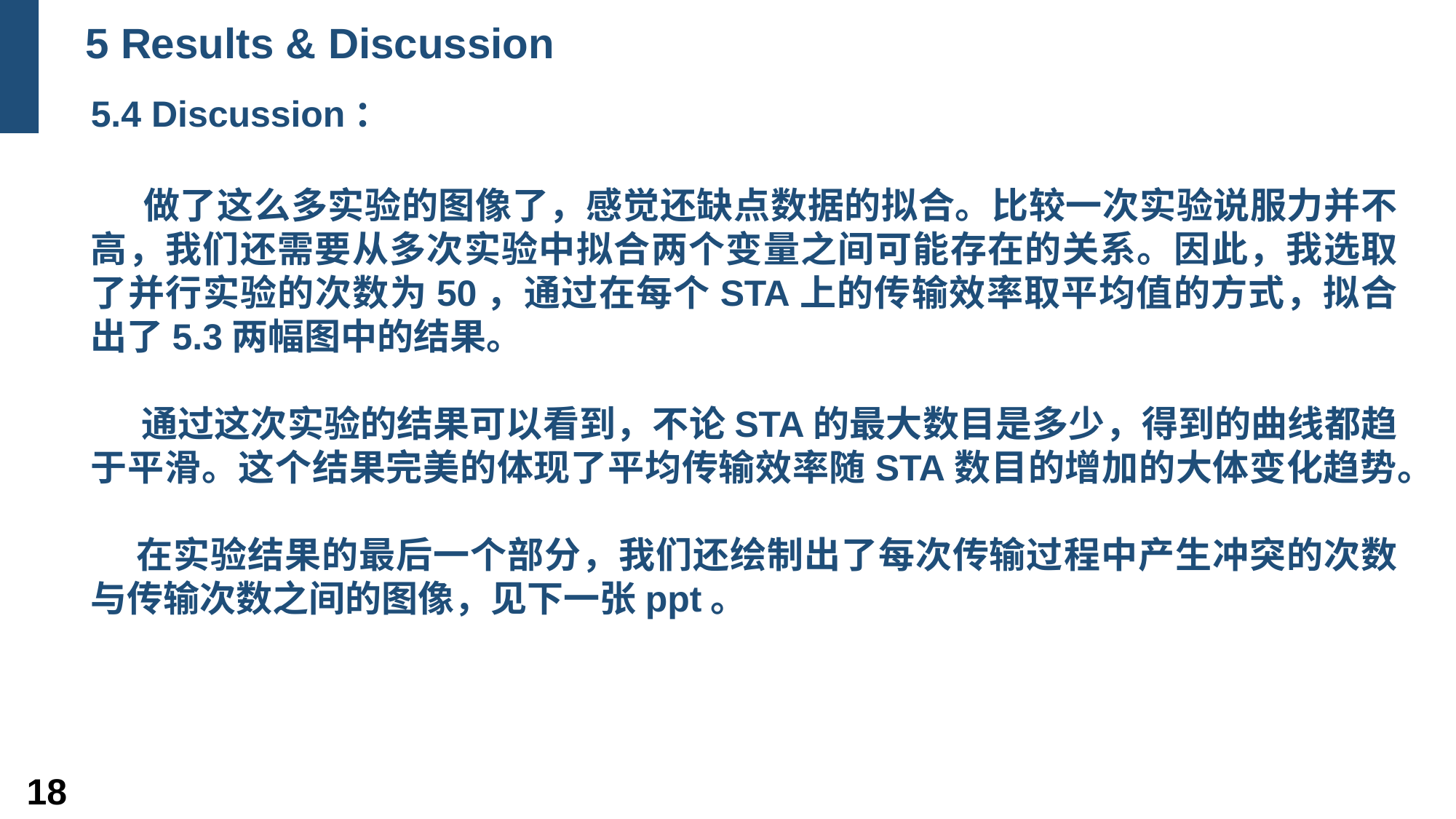

5 Results & Discussion
5.4 Discussion：
     做了这么多实验的图像了，感觉还缺点数据的拟合。比较一次实验说服力并不高，我们还需要从多次实验中拟合两个变量之间可能存在的关系。因此，我选取了并行实验的次数为50，通过在每个STA上的传输效率取平均值的方式，拟合出了5.3两幅图中的结果。

     通过这次实验的结果可以看到，不论STA的最大数目是多少，得到的曲线都趋于平滑。这个结果完美的体现了平均传输效率随STA数目的增加的大体变化趋势。

    在实验结果的最后一个部分，我们还绘制出了每次传输过程中产生冲突的次数与传输次数之间的图像，见下一张ppt。

18